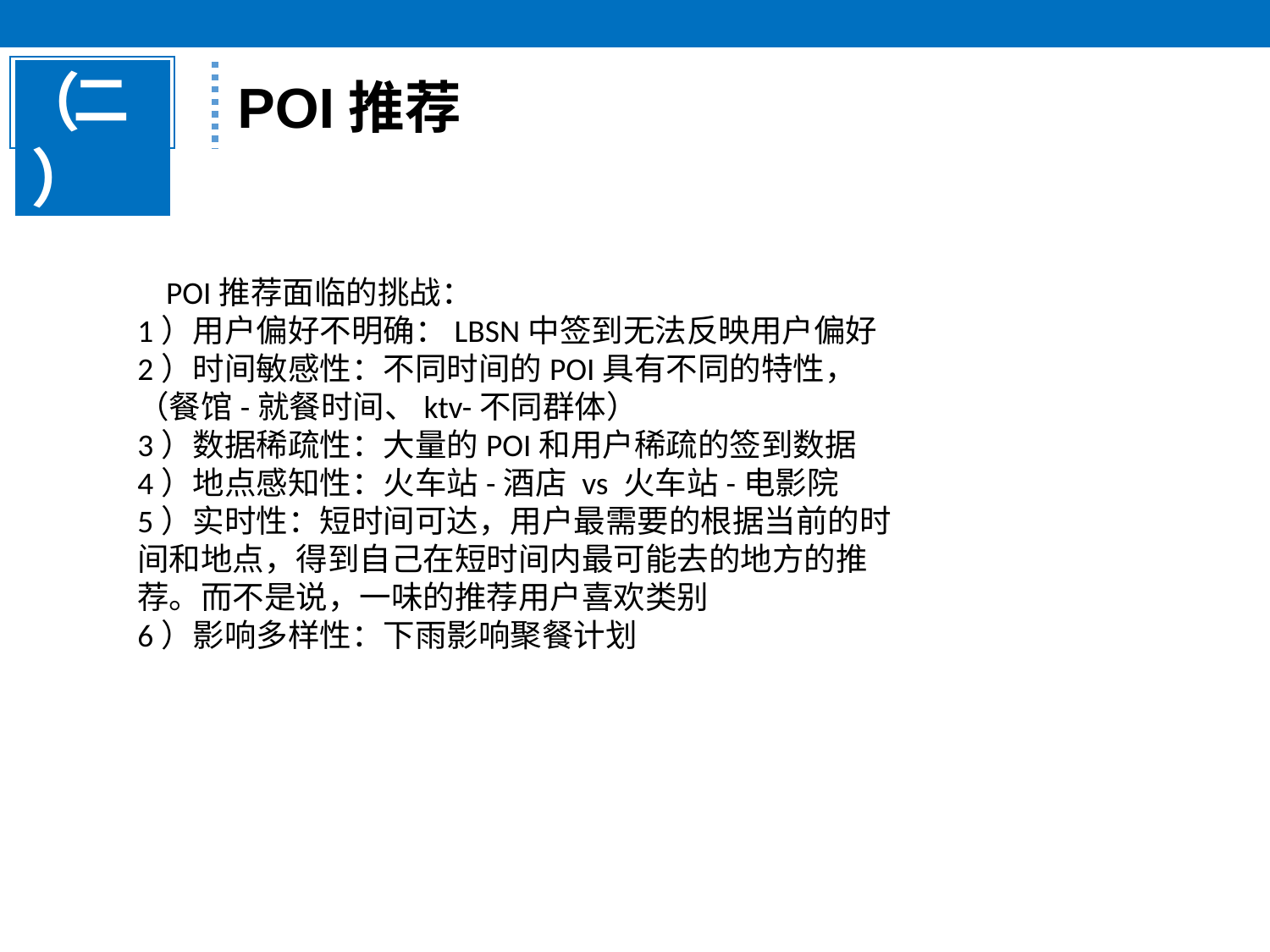

二
POI推荐
    POI推荐面临的挑战：
1）用户偏好不明确：LBSN中签到无法反映用户偏好
2）时间敏感性：不同时间的POI具有不同的特性，（餐馆-就餐时间、ktv-不同群体）
3）数据稀疏性：大量的POI和用户稀疏的签到数据
4）地点感知性：火车站-酒店 vs 火车站-电影院
5）实时性：短时间可达，用户最需要的根据当前的时间和地点，得到自己在短时间内最可能去的地方的推荐。而不是说，一味的推荐用户喜欢类别
6）影响多样性：下雨影响聚餐计划